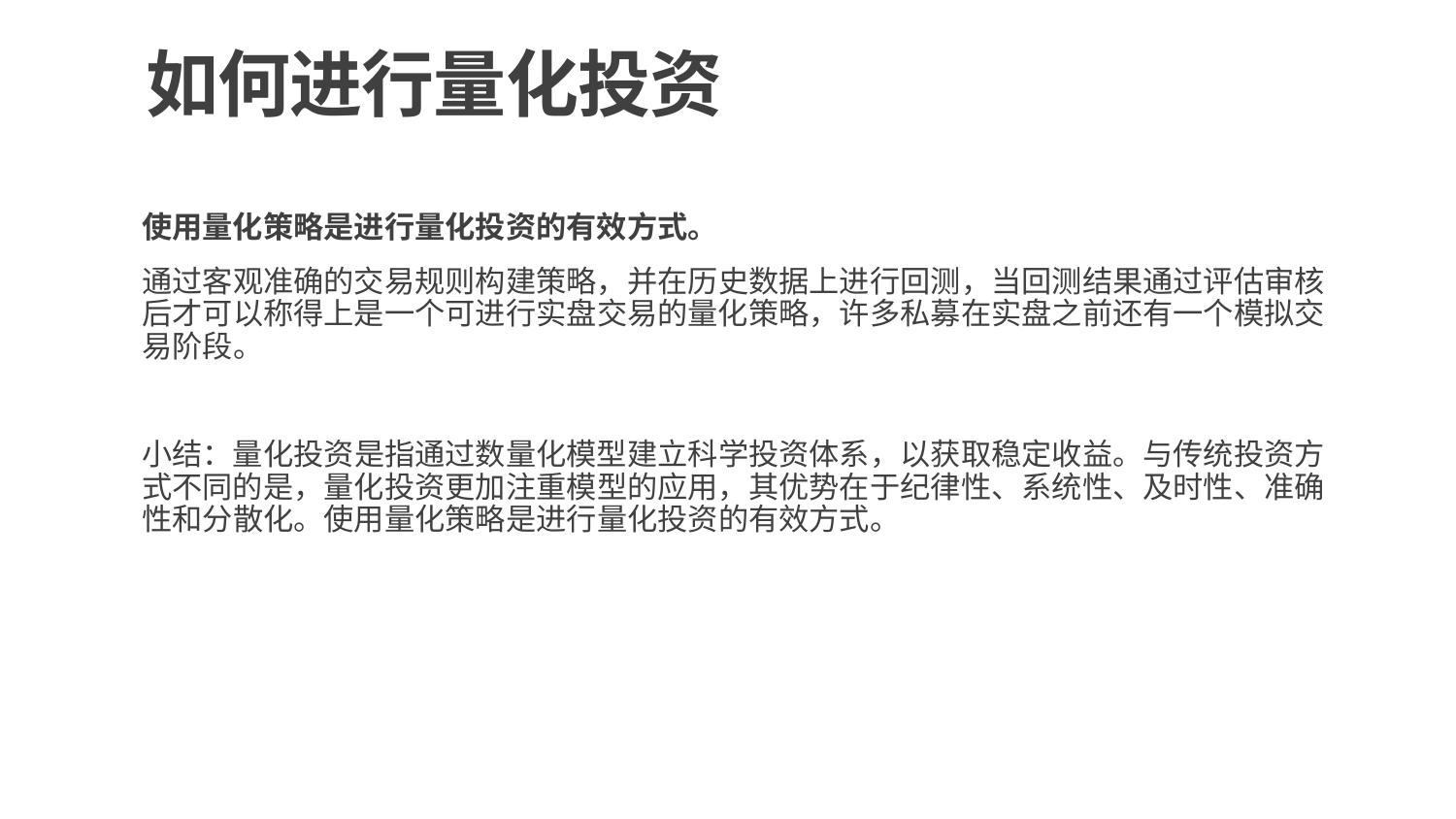

# 如何进行量化投资
使用量化策略是进行量化投资的有效方式。
通过客观准确的交易规则构建策略，并在历史数据上进行回测，当回测结果通过评估审核后才可以称得上是一个可进行实盘交易的量化策略，许多私募在实盘之前还有一个模拟交易阶段。

小结：量化投资是指通过数量化模型建立科学投资体系，以获取稳定收益。与传统投资方式不同的是，量化投资更加注重模型的应用，其优势在于纪律性、系统性、及时性、准确性和分散化。使用量化策略是进行量化投资的有效方式。
39